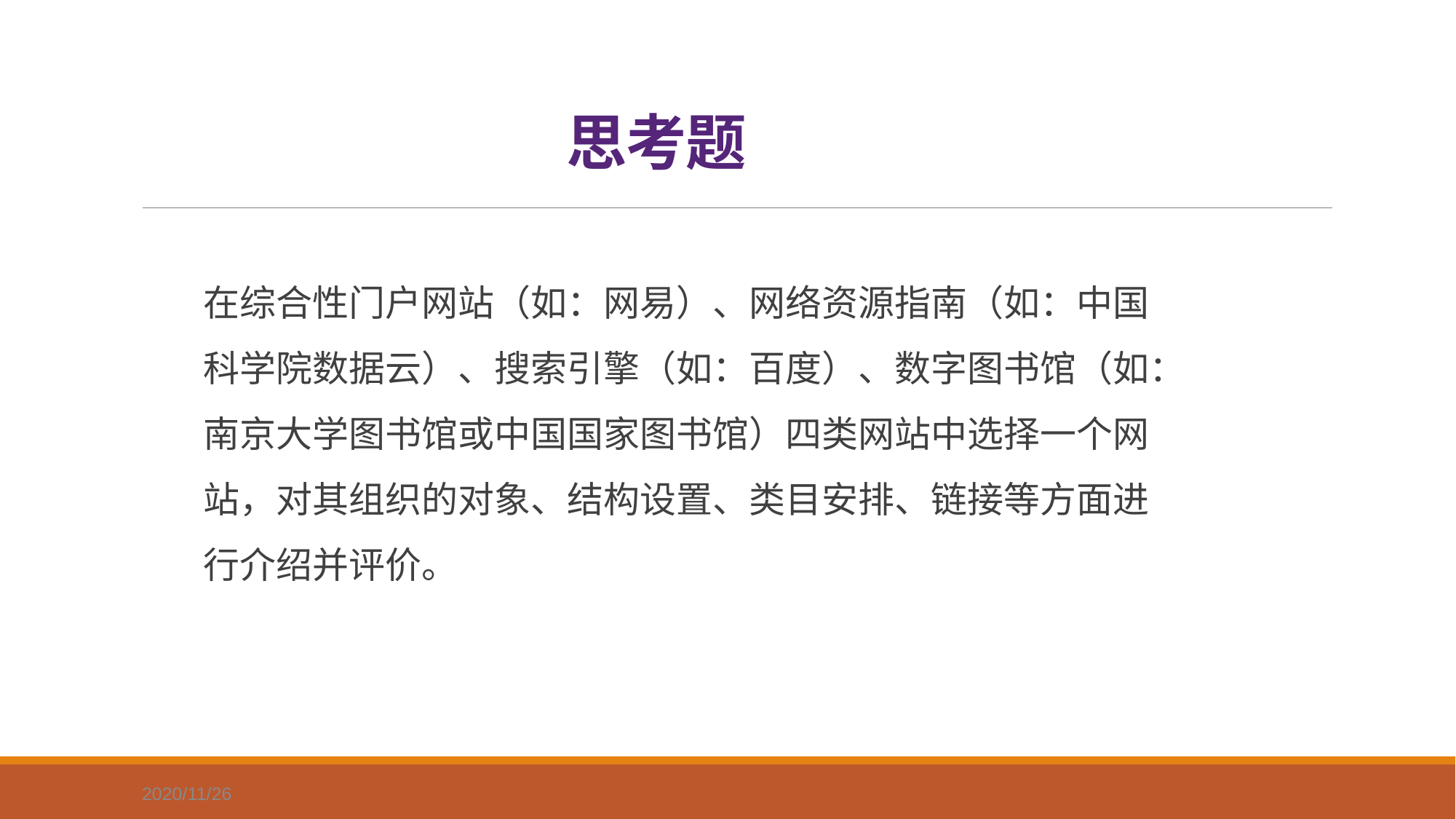

# 思考题
在综合性门户网站（如：网易）、网络资源指南（如：中国科学院数据云）、搜索引擎（如：百度）、数字图书馆（如：南京大学图书馆或中国国家图书馆）四类网站中选择一个网站，对其组织的对象、结构设置、类目安排、链接等方面进行介绍并评价。
2020/11/26